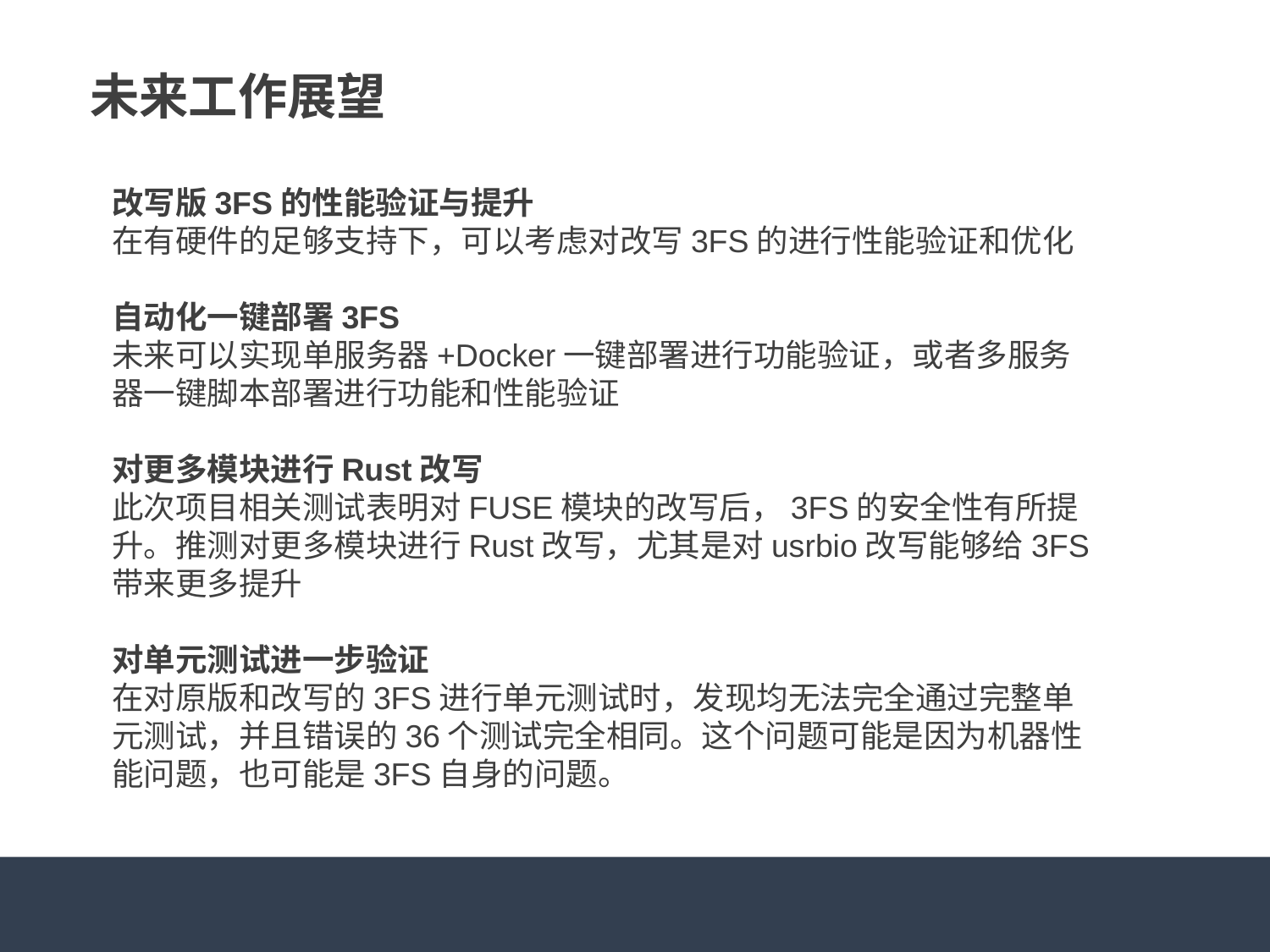

未来工作展望
改写版3FS的性能验证与提升
在有硬件的足够支持下，可以考虑对改写3FS的进行性能验证和优化

自动化一键部署3FS
未来可以实现单服务器+Docker一键部署进行功能验证，或者多服务器一键脚本部署进行功能和性能验证

对更多模块进行Rust改写
此次项目相关测试表明对FUSE模块的改写后，3FS的安全性有所提升。推测对更多模块进行Rust改写，尤其是对usrbio改写能够给3FS带来更多提升

对单元测试进一步验证
在对原版和改写的3FS进行单元测试时，发现均无法完全通过完整单元测试，并且错误的36个测试完全相同。这个问题可能是因为机器性能问题，也可能是3FS自身的问题。

#